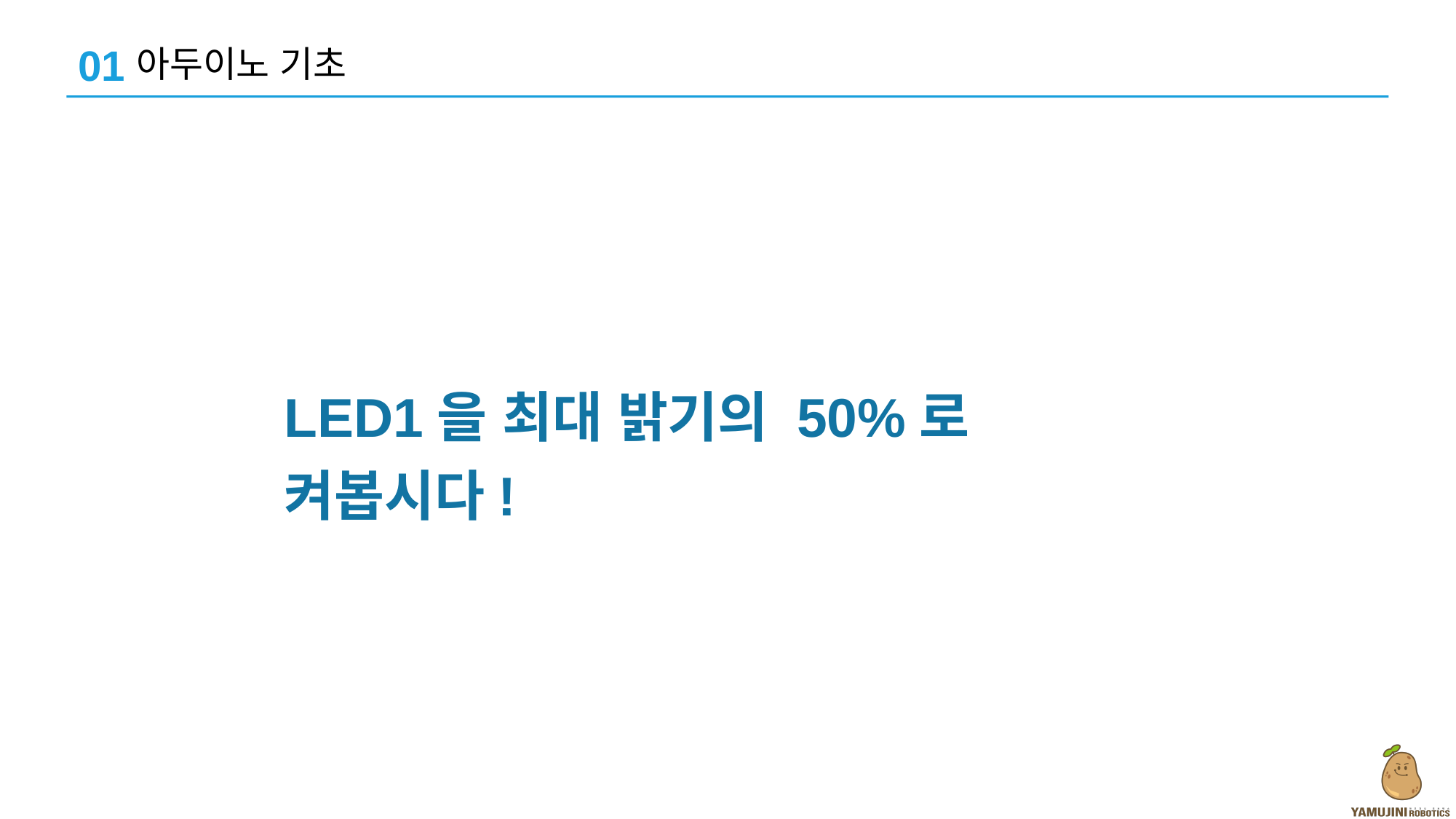

01
아두이노 기초

LED1을 최대 밝기의 50%로 켜봅시다!